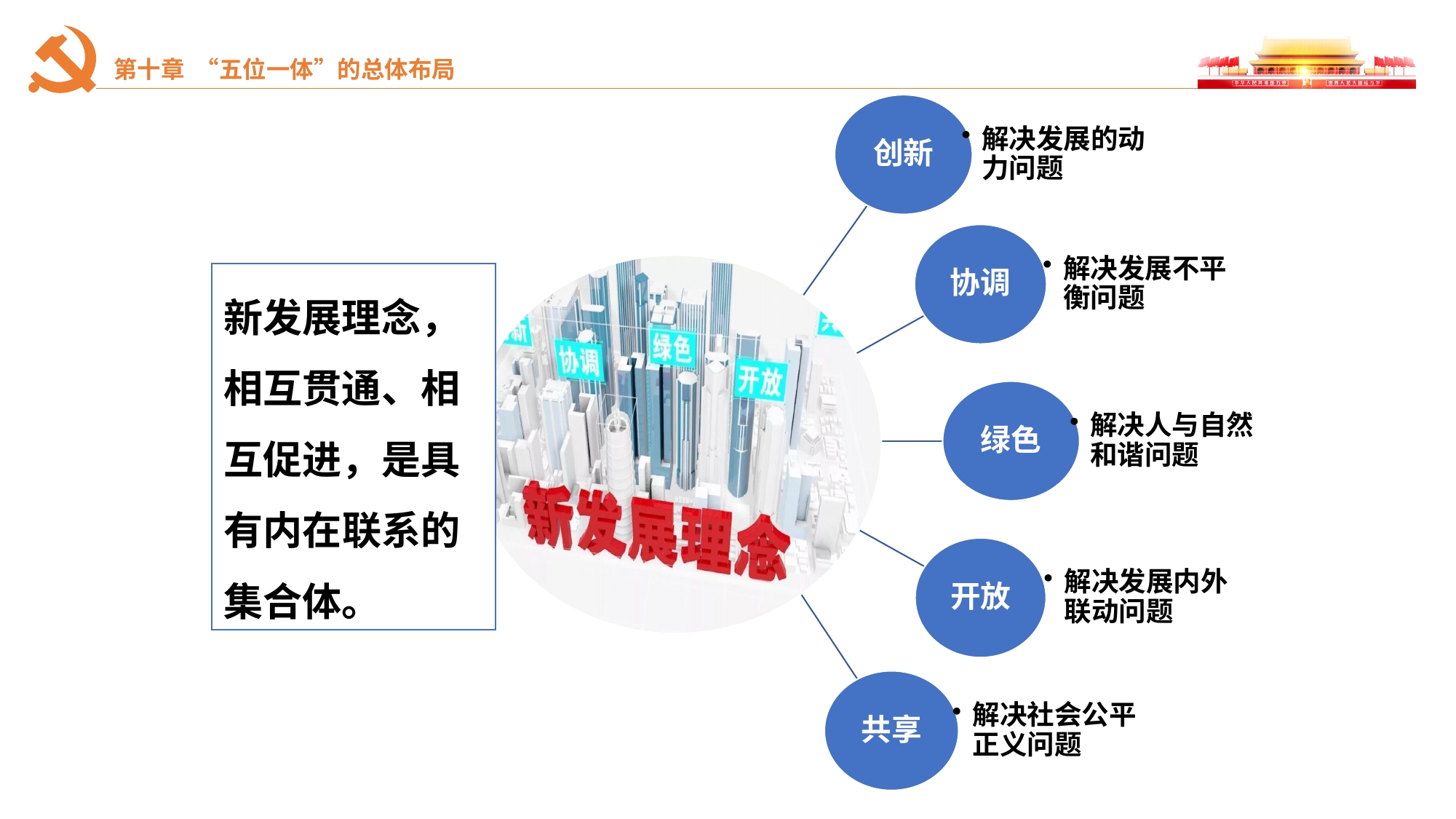

创新
解决发展的动力问题
协调
解决发展不平衡问题
绿色
解决人与自然和谐问题
开放
解决发展内外联动问题
共享
解决社会公平正义问题
新发展理念，相互贯通、相互促进，是具有内在联系的集合体。